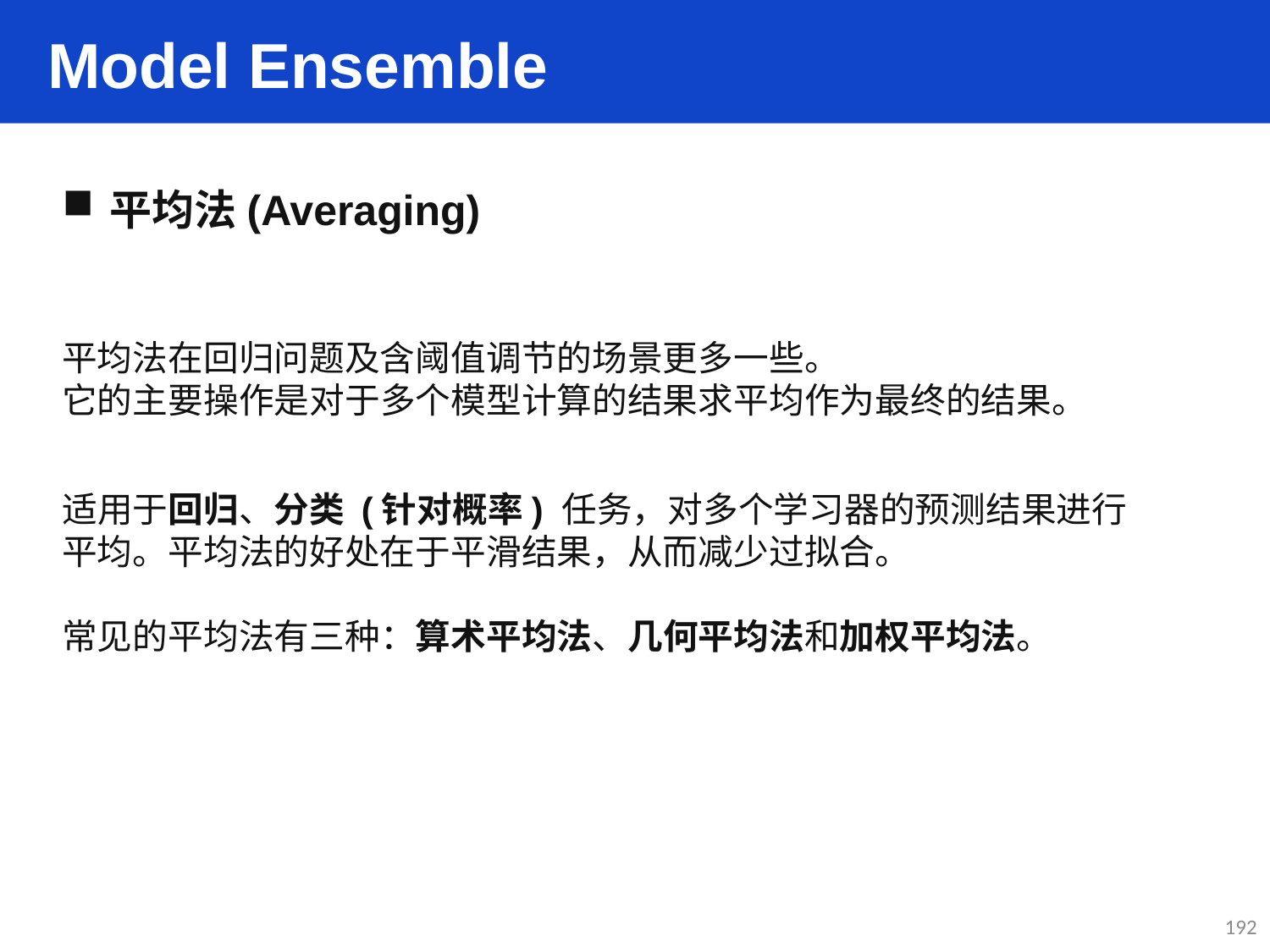

Model Ensemble

平均法(Averaging)

平均法在回归问题及含阈值调节的场景更多一些。
它的主要操作是对于多个模型计算的结果求平均作为最终的结果。
适用于回归、分类 (针对概率) 任务，对多个学习器的预测结果进行平均。平均法的好处在于平滑结果，从而减少过拟合。

常见的平均法有三种：算术平均法、几何平均法和加权平均法。
192